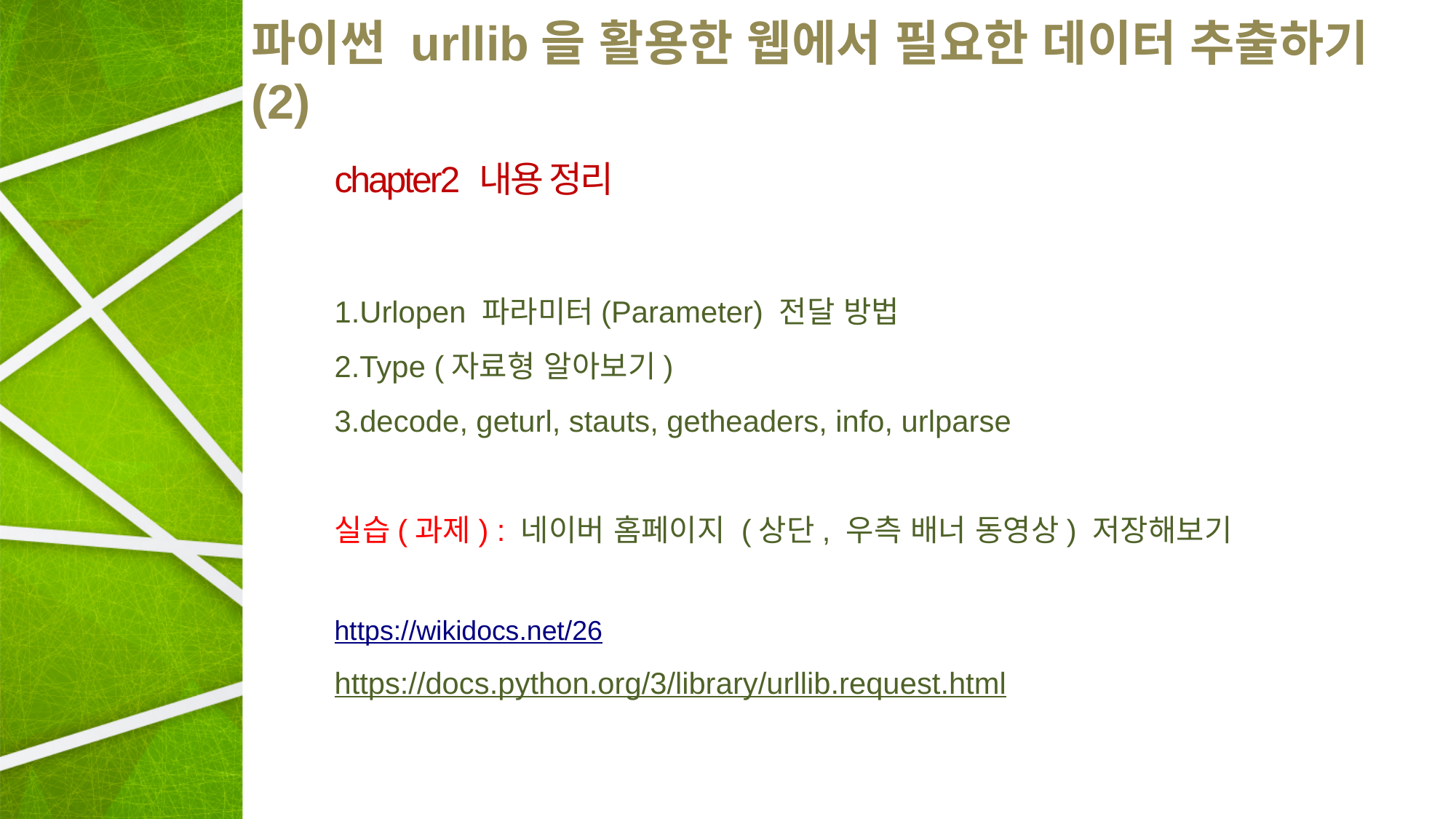

# 파이썬 urllib을 활용한 웹에서 필요한 데이터 추출하기(2)

chapter2 내용 정리
1.Urlopen 파라미터(Parameter) 전달 방법
2.Type (자료형 알아보기)
3.decode, geturl, stauts, getheaders, info, urlparse

실습(과제) : 네이버 홈페이지 (상단, 우측 배너 동영상) 저장해보기

https://wikidocs.net/26
https://docs.python.org/3/library/urllib.request.html